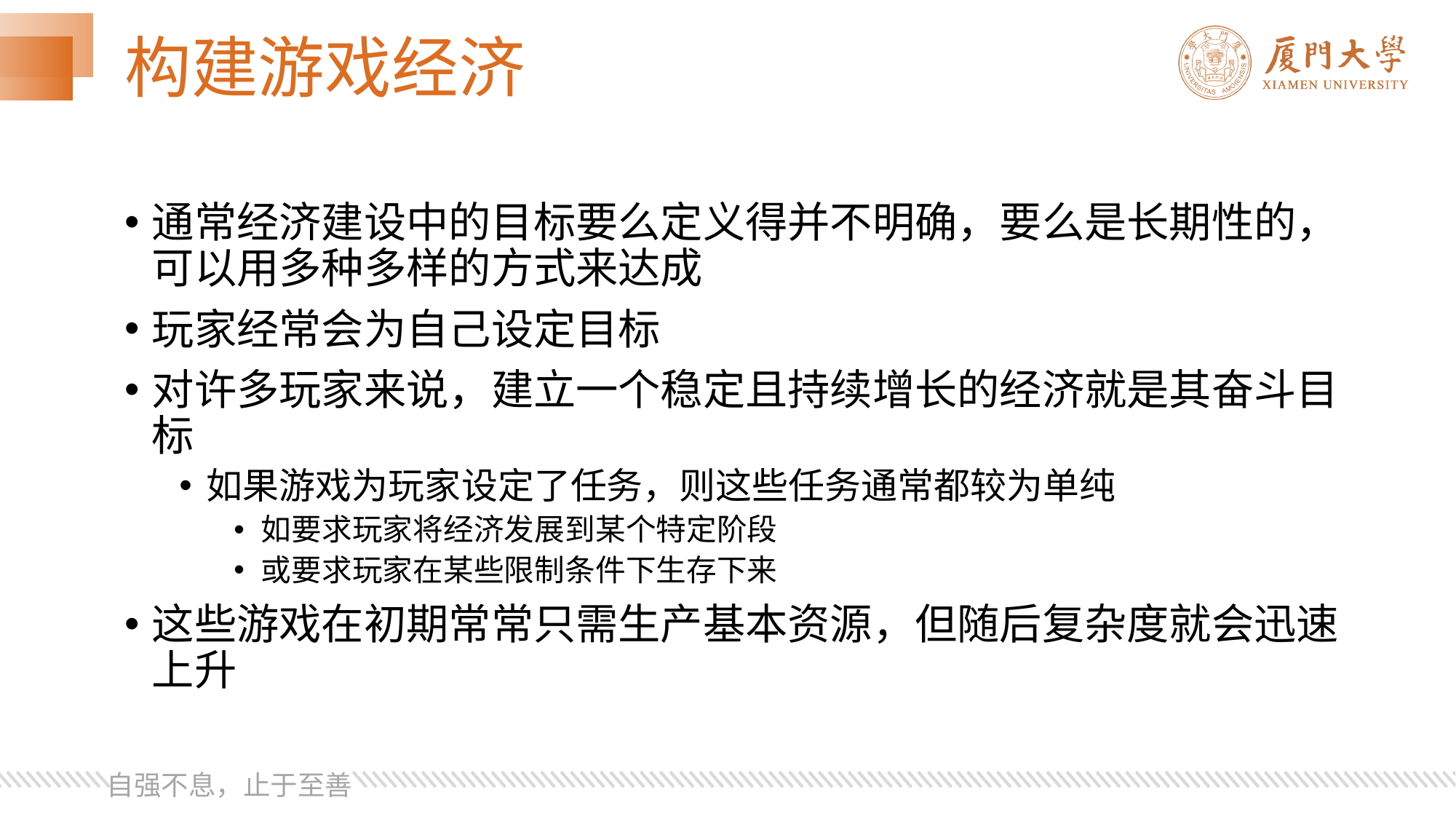

# 构建游戏经济
通常经济建设中的目标要么定义得并不明确，要么是长期性的，可以用多种多样的方式来达成
玩家经常会为自己设定目标
对许多玩家来说，建立一个稳定且持续增长的经济就是其奋斗目标
如果游戏为玩家设定了任务，则这些任务通常都较为单纯
如要求玩家将经济发展到某个特定阶段
或要求玩家在某些限制条件下生存下来
这些游戏在初期常常只需生产基本资源，但随后复杂度就会迅速上升